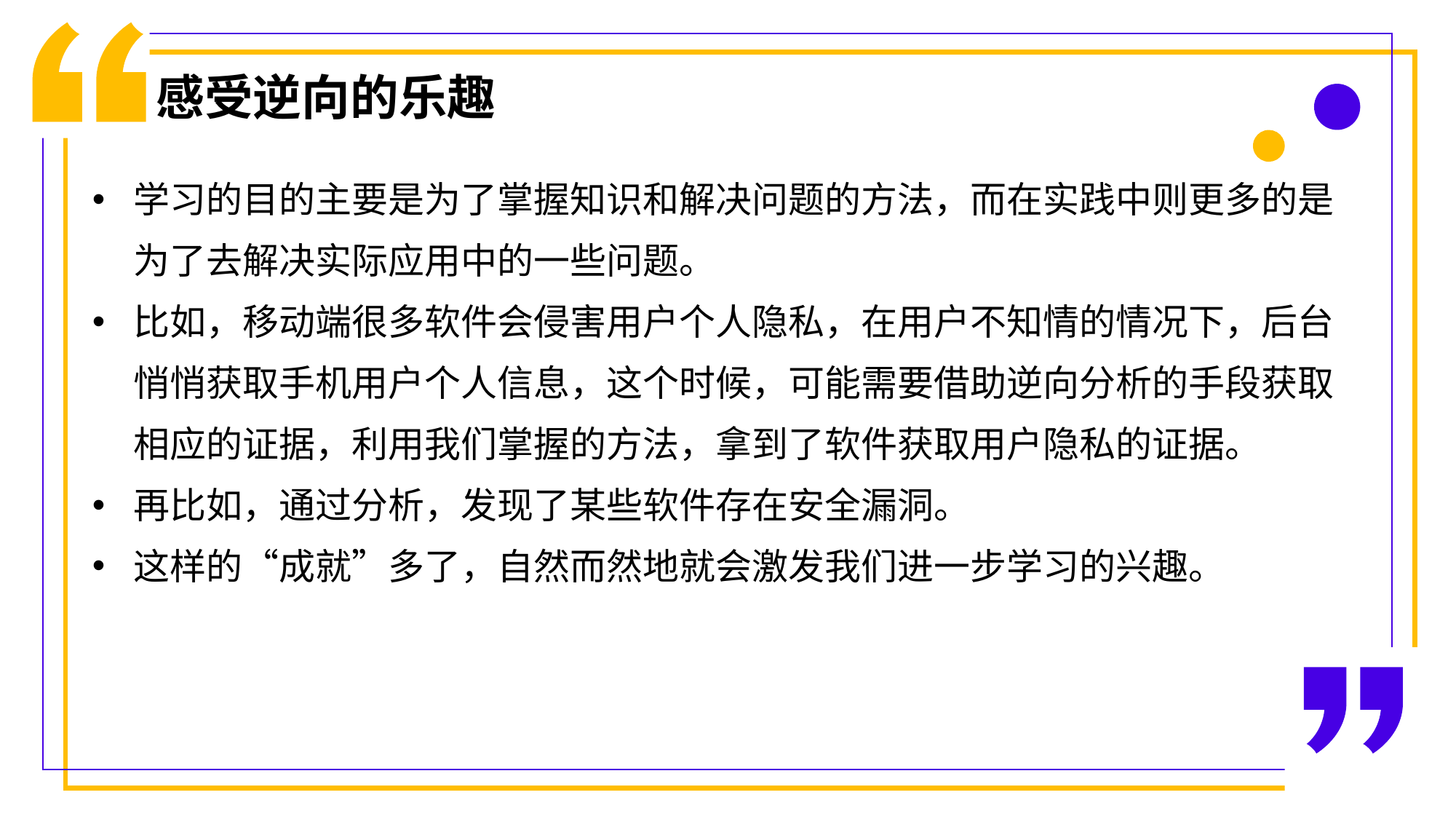

感受逆向的乐趣

学习的目的主要是为了掌握知识和解决问题的方法，而在实践中则更多的是为了去解决实际应用中的一些问题。
比如，移动端很多软件会侵害用户个人隐私，在用户不知情的情况下，后台悄悄获取手机用户个人信息，这个时候，可能需要借助逆向分析的手段获取相应的证据，利用我们掌握的方法，拿到了软件获取用户隐私的证据。
再比如，通过分析，发现了某些软件存在安全漏洞。
这样的“成就”多了，自然而然地就会激发我们进一步学习的兴趣。